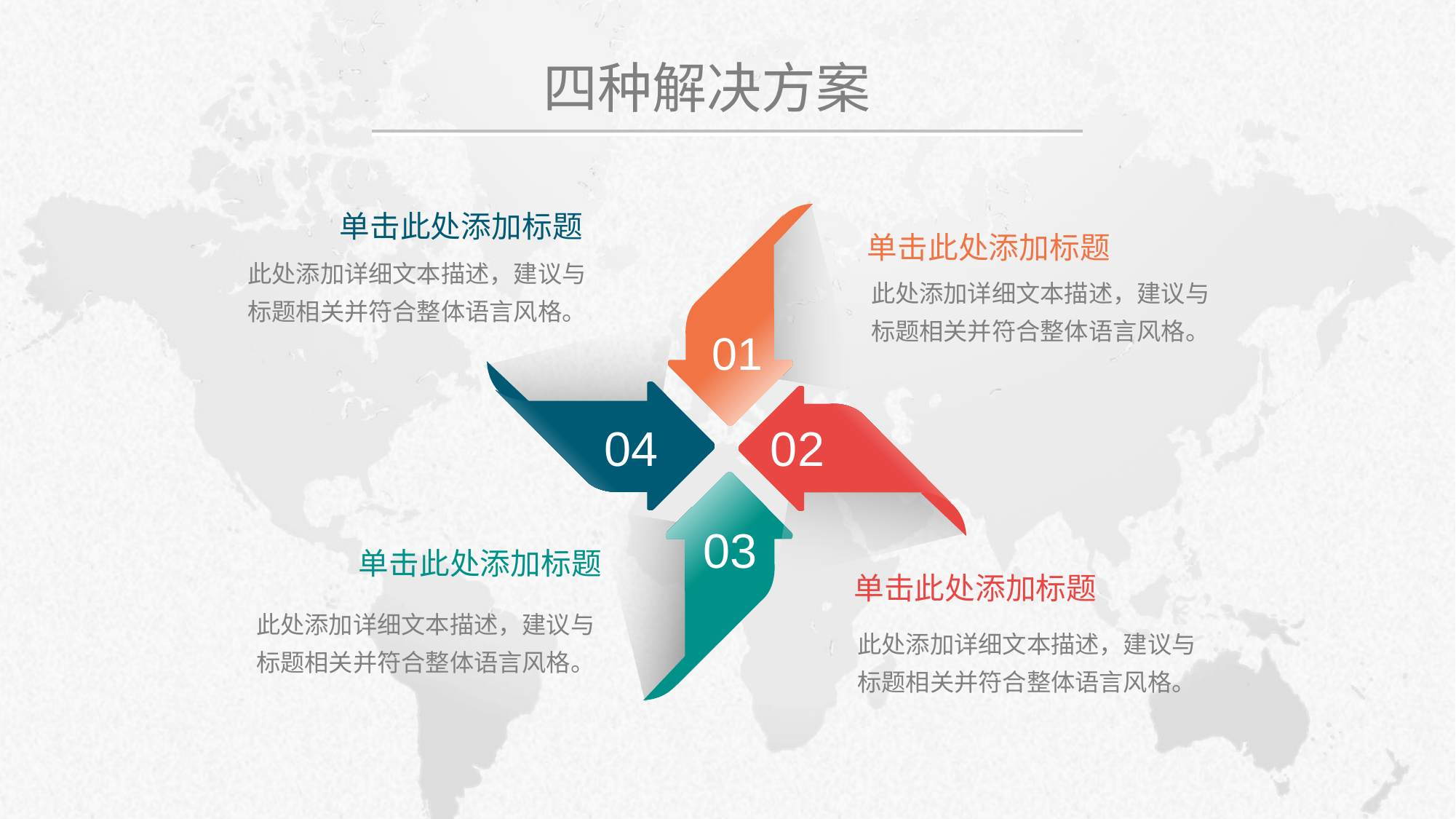

# 四种解决方案
单击此处添加标题
此处添加详细文本描述，建议与标题相关并符合整体语言风格。
单击此处添加标题
此处添加详细文本描述，建议与标题相关并符合整体语言风格。

01

04

02

03

单击此处添加标题
此处添加详细文本描述，建议与标题相关并符合整体语言风格。
单击此处添加标题
此处添加详细文本描述，建议与标题相关并符合整体语言风格。